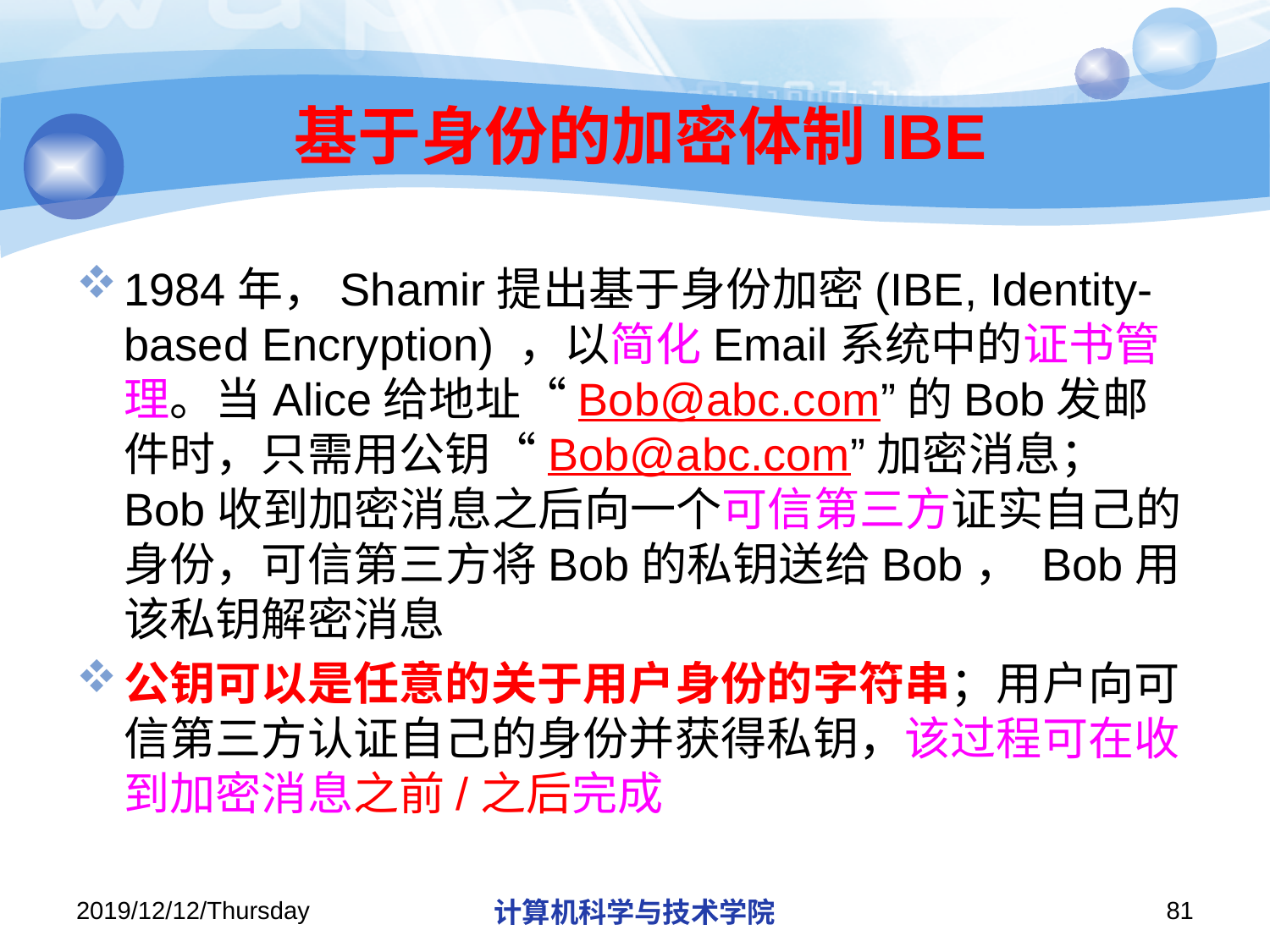

# 基于身份的加密体制IBE
1984年，Shamir提出基于身份加密(IBE, Identity-based Encryption) ，以简化Email系统中的证书管理。当Alice给地址“Bob@abc.com”的Bob发邮件时，只需用公钥“Bob@abc.com”加密消息；Bob收到加密消息之后向一个可信第三方证实自己的身份，可信第三方将Bob的私钥送给Bob， Bob用该私钥解密消息
公钥可以是任意的关于用户身份的字符串；用户向可信第三方认证自己的身份并获得私钥，该过程可在收到加密消息之前/之后完成
2019/12/12/Thursday
计算机科学与技术学院
81